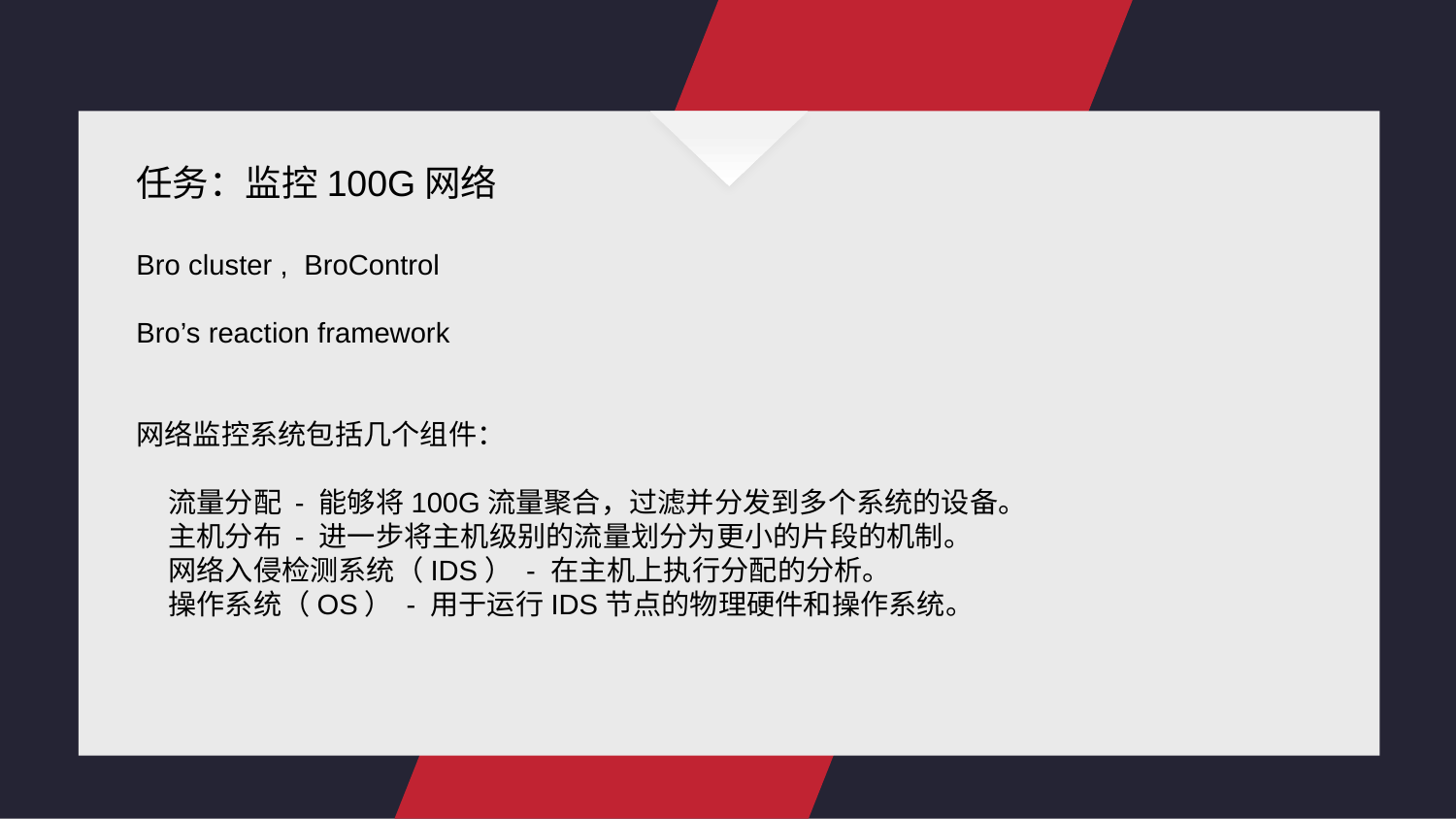

任务：监控100G网络

Bro cluster ,  BroControl

Bro’s reaction framework

网络监控系统包括几个组件：

    流量分配 - 能够将100G流量聚合，过滤并分发到多个系统的设备。
    主机分布 - 进一步将主机级别的流量划分为更小的片段的机制。
    网络入侵检测系统（IDS） - 在主机上执行分配的分析。
    操作系统（OS） - 用于运行IDS节点的物理硬件和操作系统。